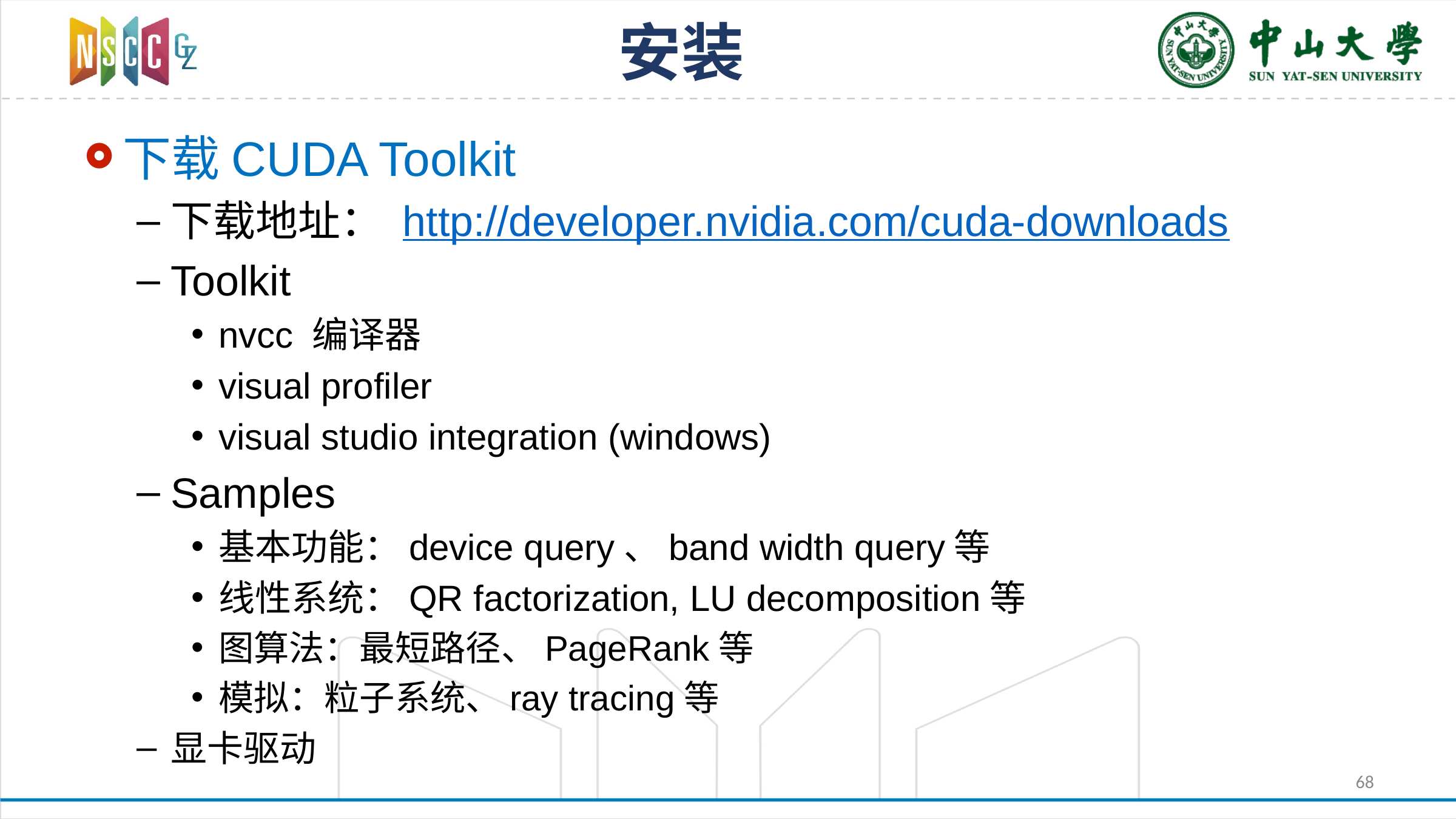

# 安装
下载CUDA Toolkit
下载地址： http://developer.nvidia.com/cuda-downloads
Toolkit
nvcc 编译器
visual profiler
visual studio integration (windows)
Samples
基本功能：device query、band width query等
线性系统：QR factorization, LU decomposition等
图算法：最短路径、PageRank等
模拟：粒子系统、ray tracing等
显卡驱动
68